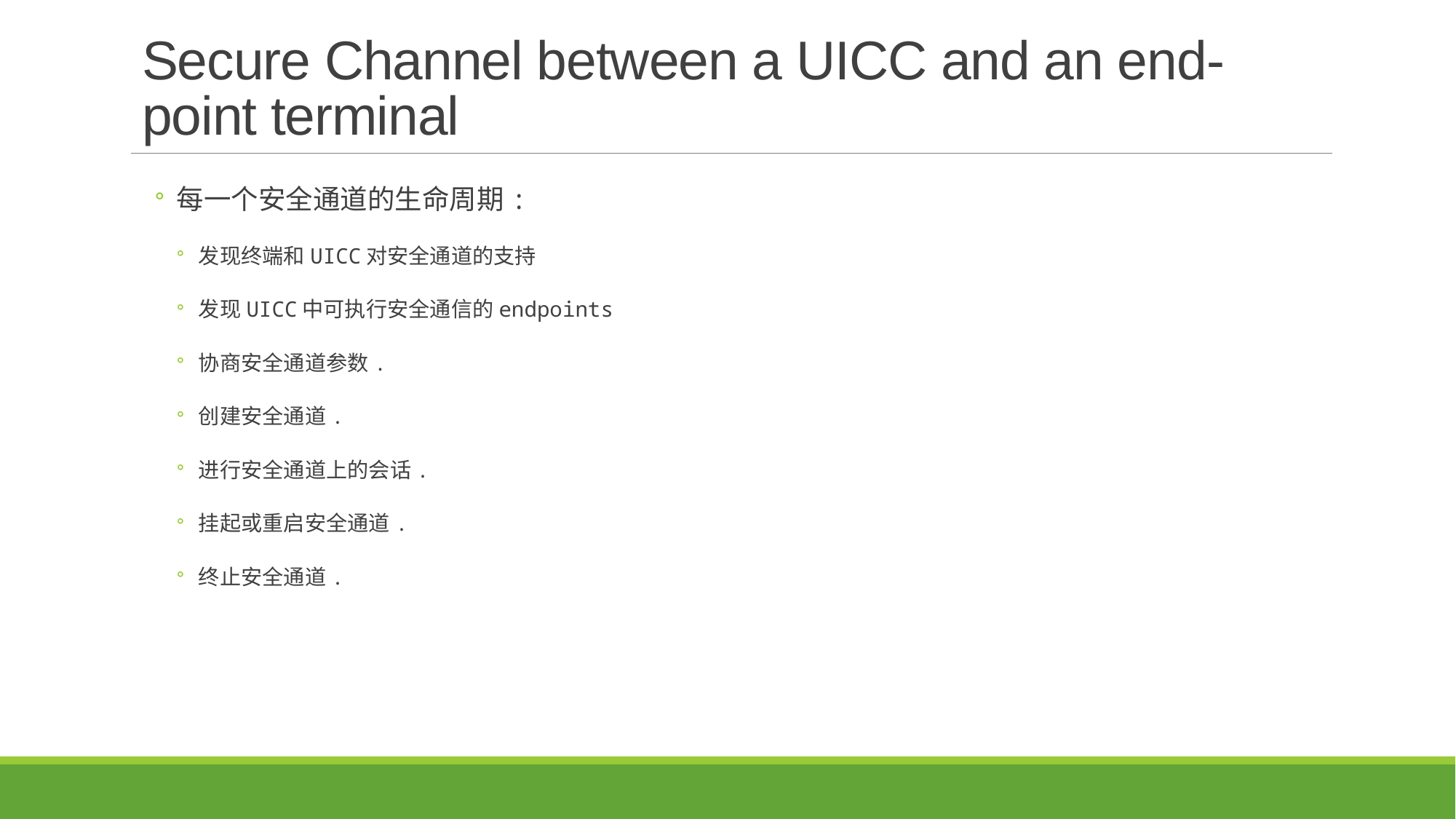

# Secure Channel between a UICC and an end-point terminal
每一个安全通道的生命周期:
发现终端和UICC对安全通道的支持
发现UICC中可执行安全通信的endpoints
协商安全通道参数.
创建安全通道.
进行安全通道上的会话.
挂起或重启安全通道.
终止安全通道.